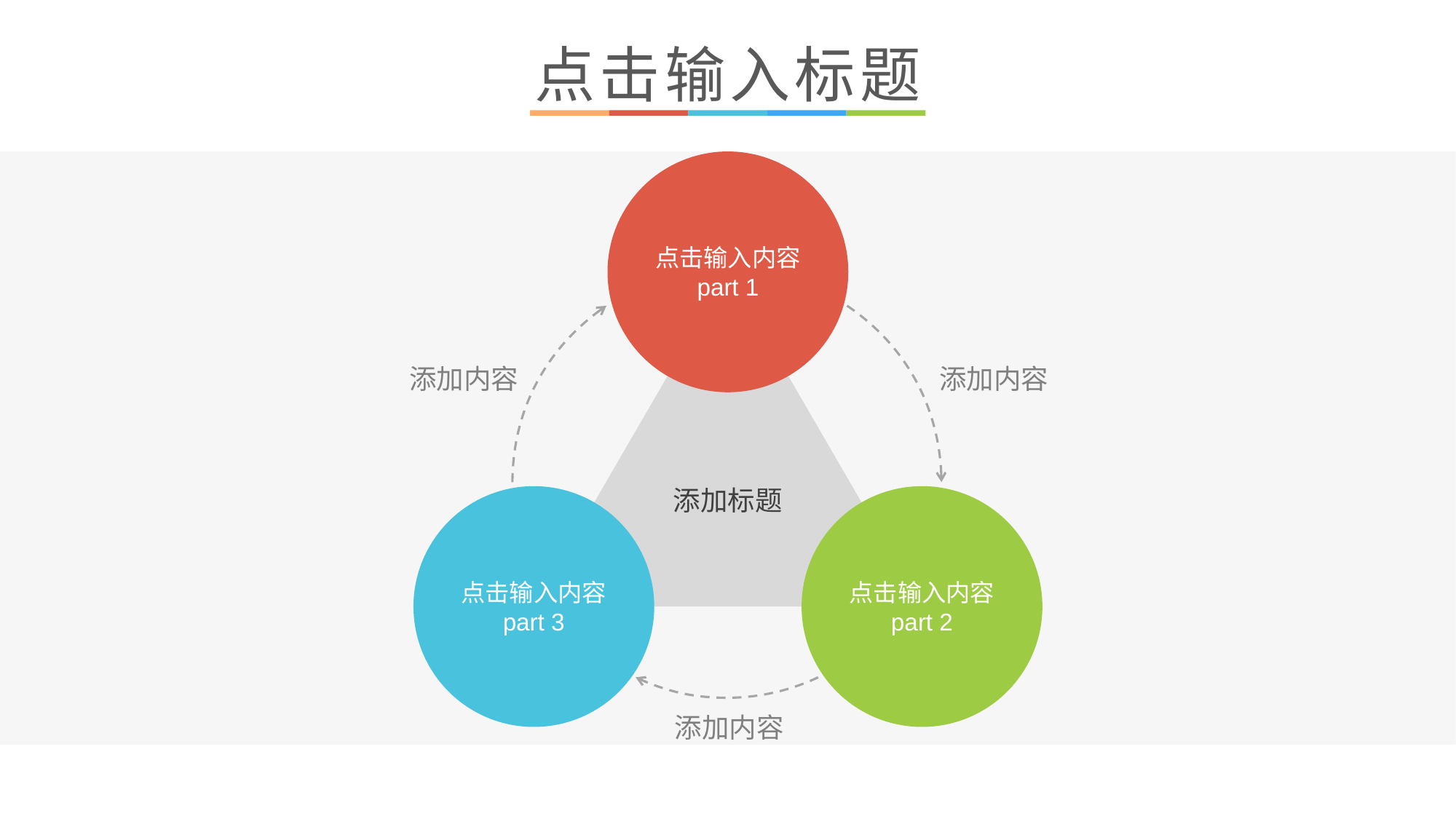

点击输入标题
点击输入内容
part 1
添加标题

添加内容
添加内容
点击输入内容
part 3
点击输入内容
part 2
添加内容